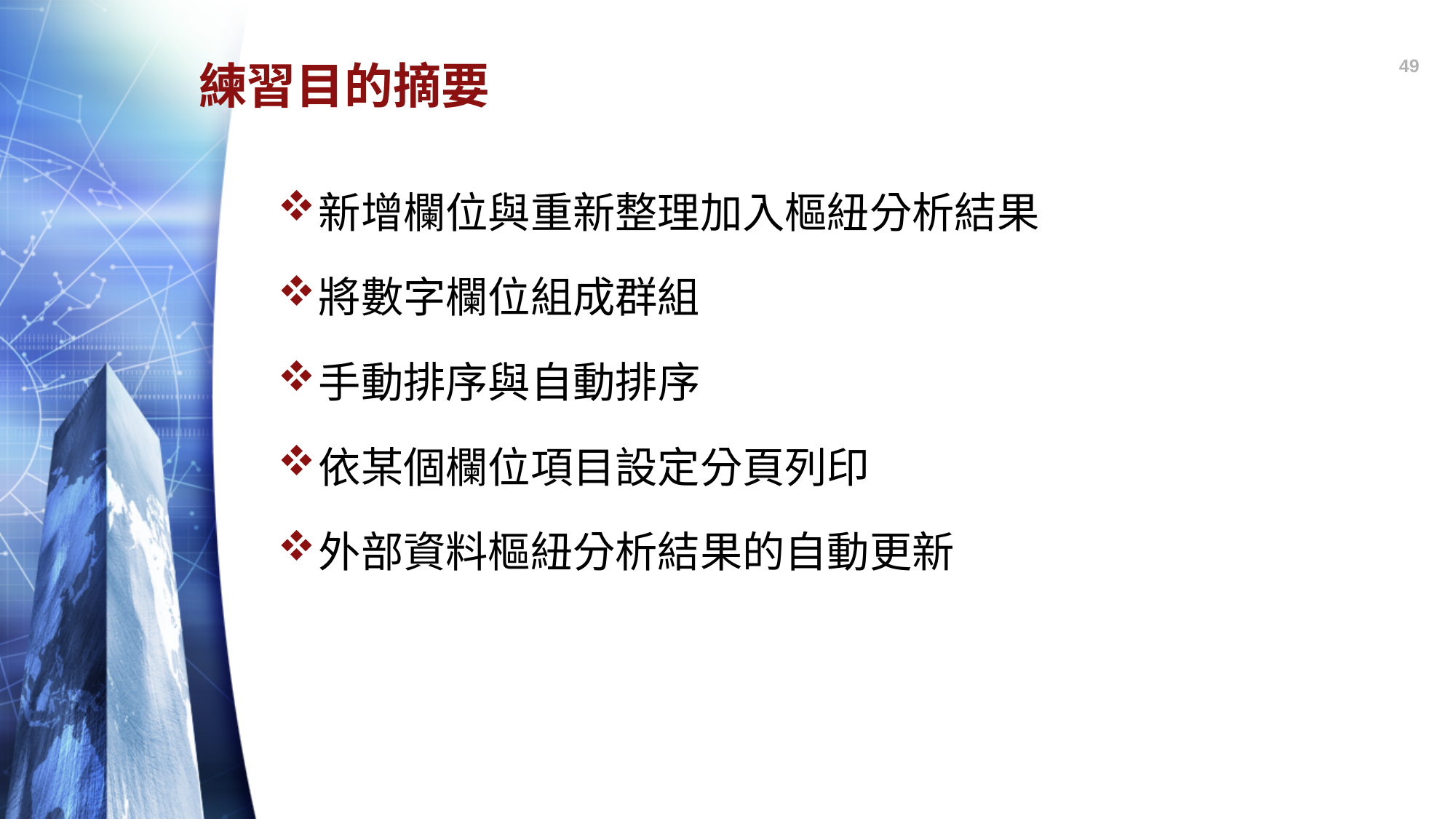

49
# 練習目的摘要
新增欄位與重新整理加入樞紐分析結果
將數字欄位組成群組
手動排序與自動排序
依某個欄位項目設定分頁列印
外部資料樞紐分析結果的自動更新